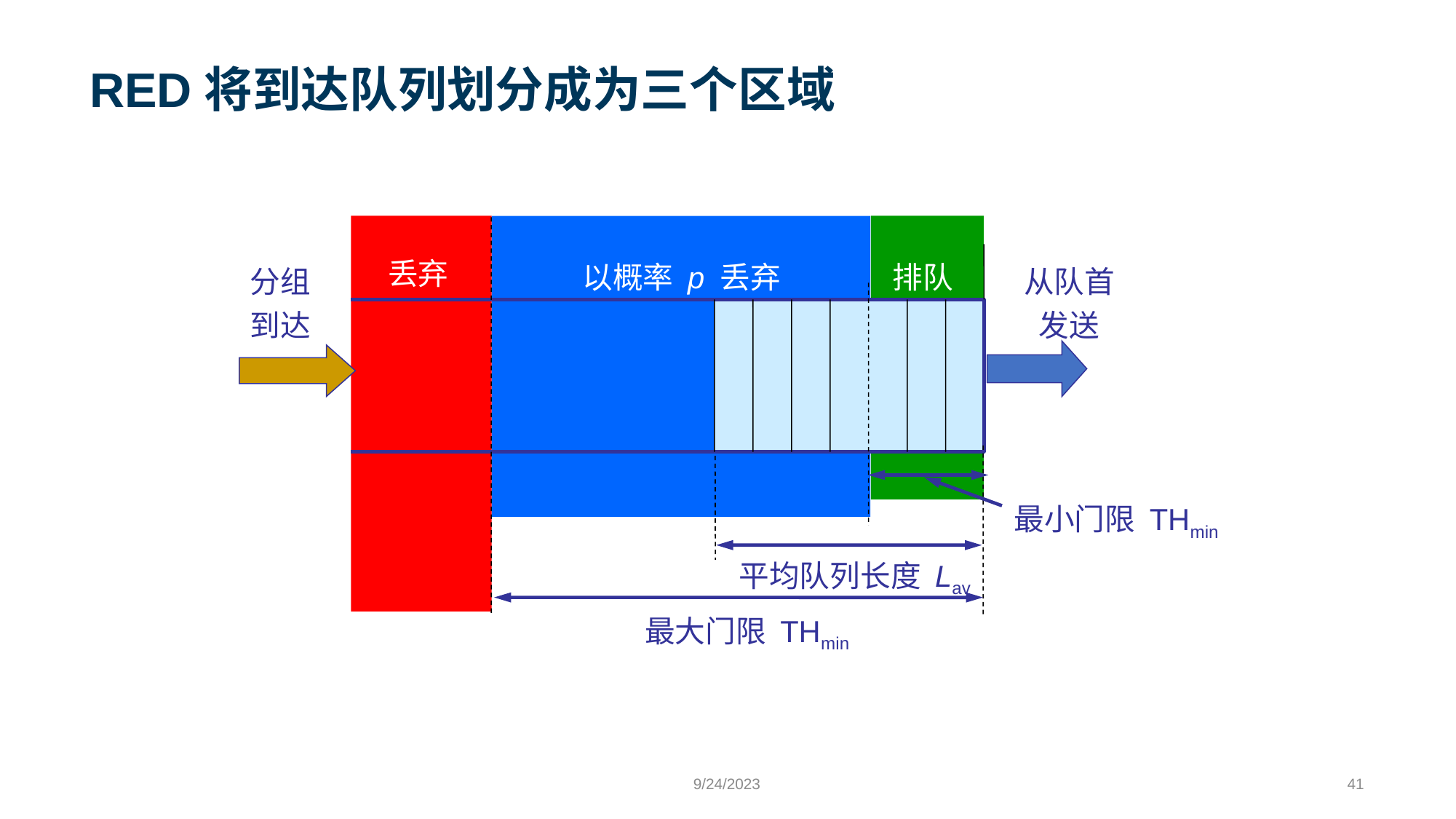

# RED将到达队列划分成为三个区域

丢弃

排队
以概率 p 丢弃
分组
到达
从队首
发送

最小门限 THmin
平均队列长度 Lav

最大门限 THmin

9/24/2023
41